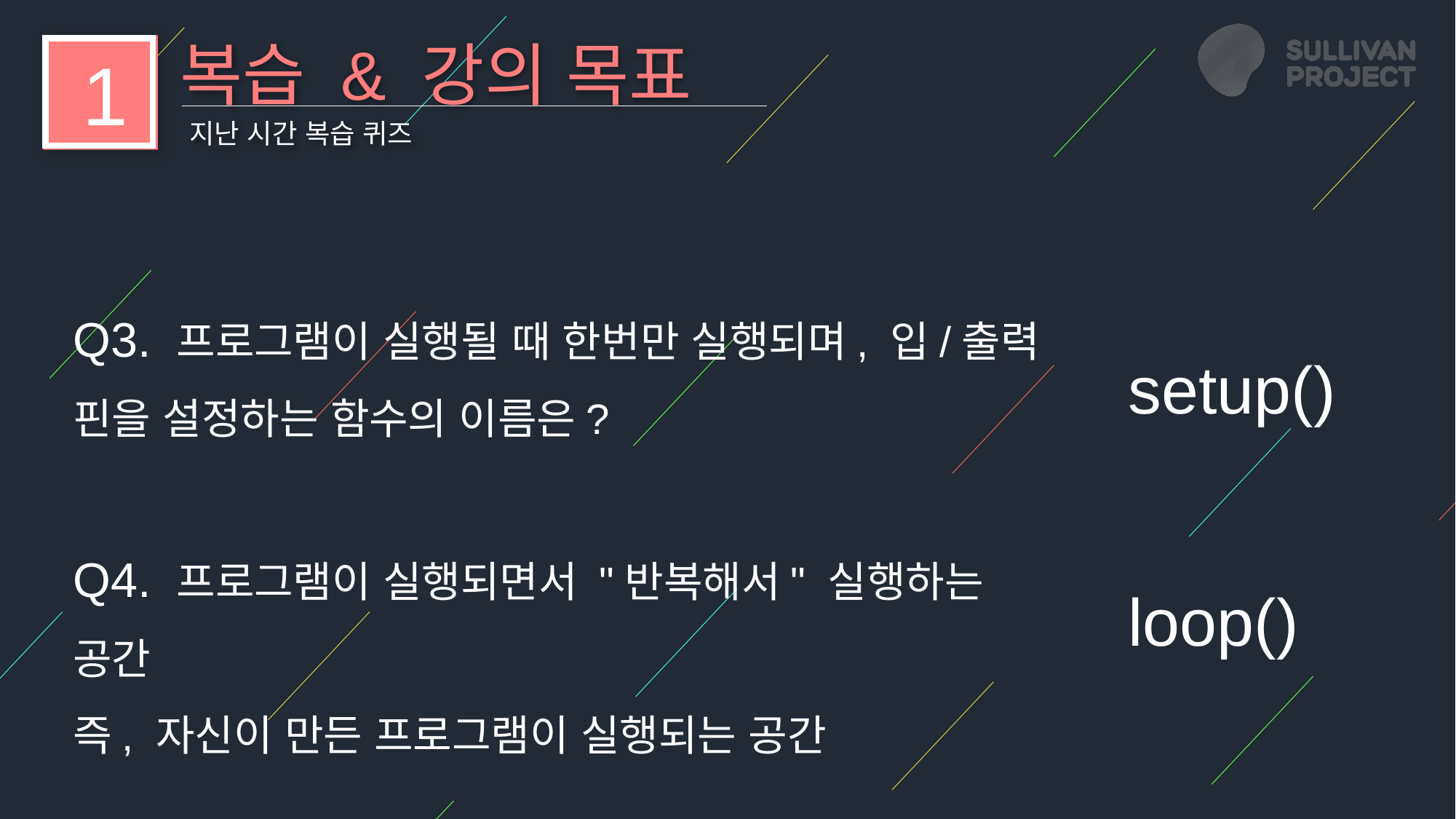

복습 & 강의 목표

1
지난 시간 복습 퀴즈
Q3. 프로그램이 실행될 때 한번만 실행되며, 입/출력 핀을 설정하는 함수의 이름은?
setup()
Q4. 프로그램이 실행되면서 "반복해서" 실행하는 공간
즉, 자신이 만든 프로그램이 실행되는 공간
loop()